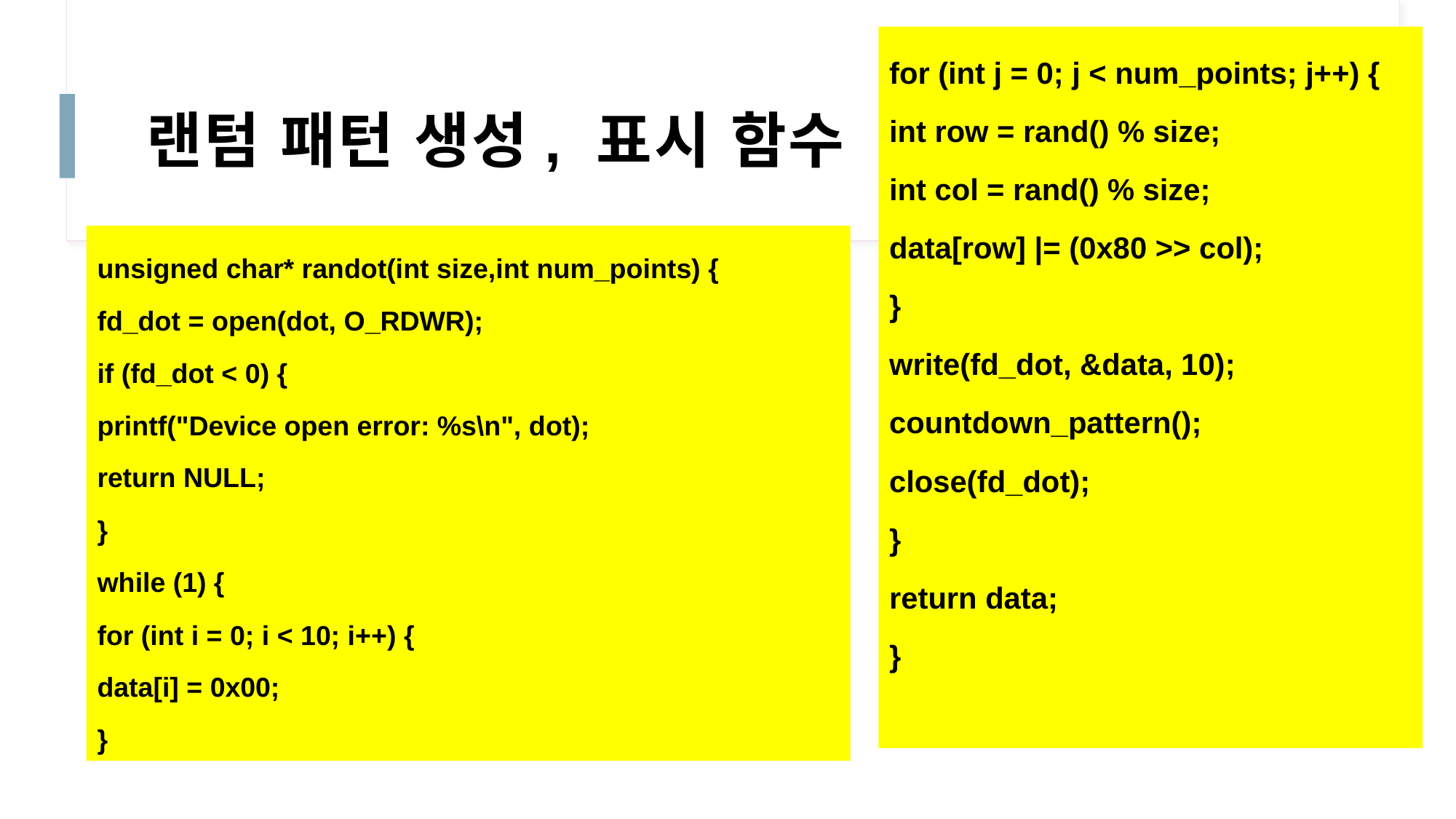

for (int j = 0; j < num_points; j++) {
int row = rand() % size;
int col = rand() % size;
data[row] |= (0x80 >> col);
}
write(fd_dot, &data, 10);
countdown_pattern();
close(fd_dot);
}
return data;
}

# 랜텀 패턴 생성, 표시 함수
unsigned char* randot(int size,int num_points) {
fd_dot = open(dot, O_RDWR);
if (fd_dot < 0) {
printf("Device open error: %s\n", dot);
return NULL;
}
while (1) {
for (int i = 0; i < 10; i++) {
data[i] = 0x00;
}